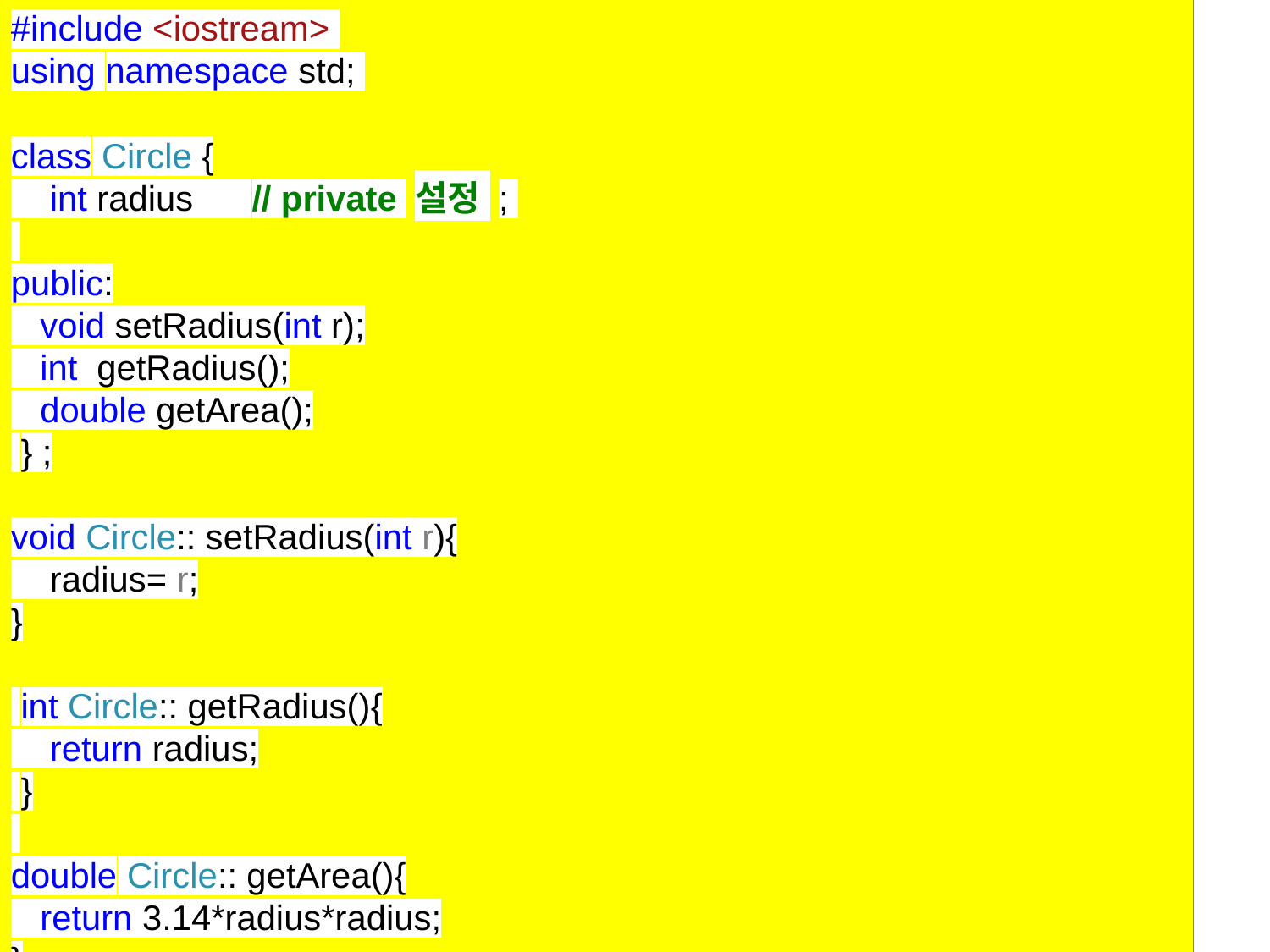

#include <iostream>
using namespace std;

class Circle {
    int radius      // private 설정 ;

public:
   void setRadius(int r);
   int  getRadius();
   double getArea();
 } ;

void Circle:: setRadius(int r){
    radius= r;
}

 int Circle:: getRadius(){
    return radius;
 }

double Circle:: getArea(){
   return 3.14*radius*radius;
}

11